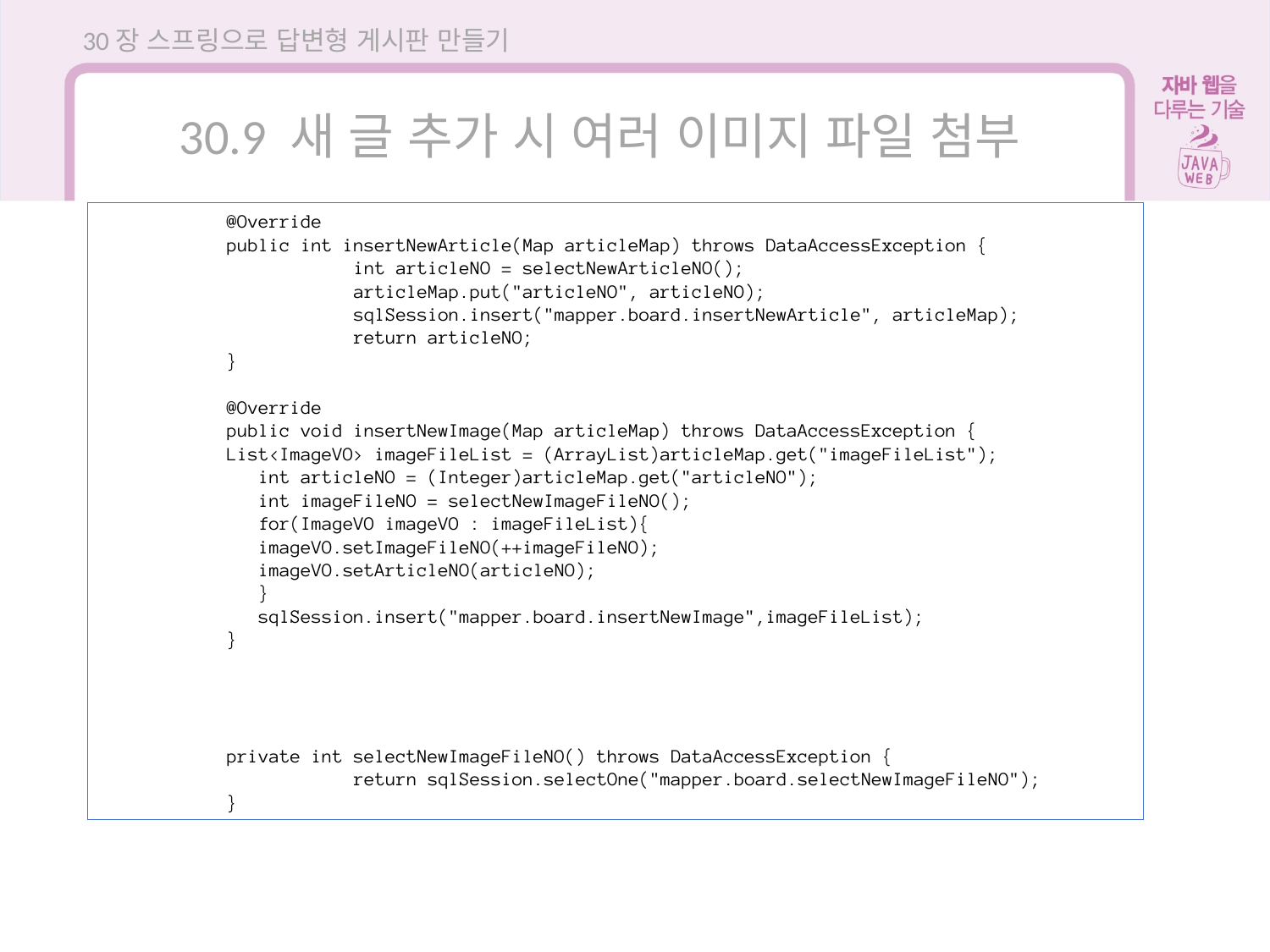

30장 스프링으로 답변형 게시판 만들기
30.9 새 글 추가 시 여러 이미지 파일 첨부
	@Override
	public int insertNewArticle(Map articleMap) throws DataAccessException {
		int articleNO = selectNewArticleNO();
		articleMap.put("articleNO", articleNO);
		sqlSession.insert("mapper.board.insertNewArticle", articleMap);
		return articleNO;
	}

	@Override
	public void insertNewImage(Map articleMap) throws DataAccessException {
	List<ImageVO> imageFileList = (ArrayList)articleMap.get("imageFileList");
	   int articleNO = (Integer)articleMap.get("articleNO");
	   int imageFileNO = selectNewImageFileNO();
	   for(ImageVO imageVO : imageFileList){
	   imageVO.setImageFileNO(++imageFileNO);
	   imageVO.setArticleNO(articleNO);
	   }
	   sqlSession.insert("mapper.board.insertNewImage",imageFileList);
	}

	private int selectNewImageFileNO() throws DataAccessException {
		return sqlSession.selectOne("mapper.board.selectNewImageFileNO");
	}